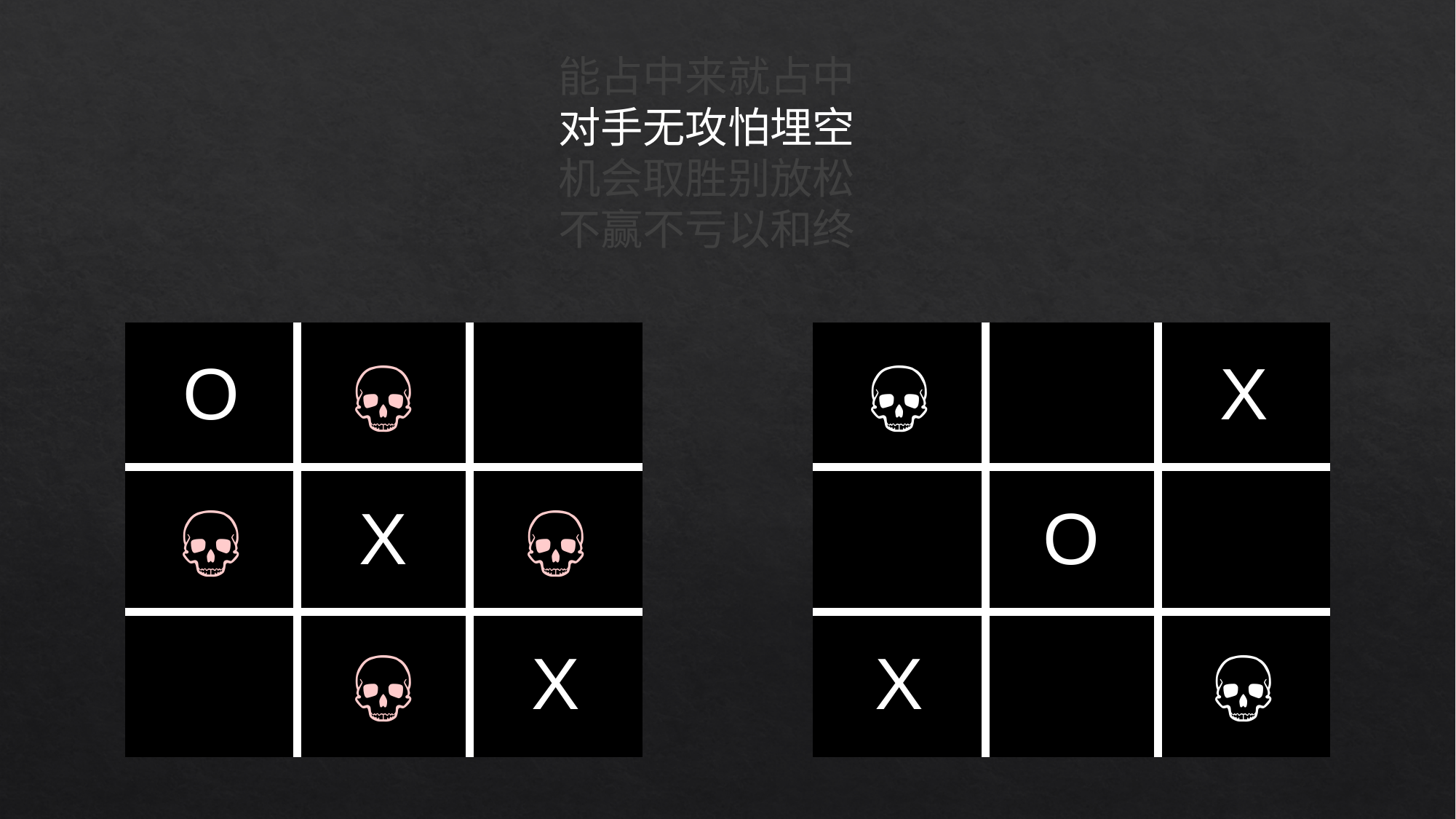

能占中来就占中对手无攻怕埋空机会取胜别放松不赢不亏以和终
| O | 💀 |  |
| --- | --- | --- |
| 💀 | X | 💀 |
|  | 💀 | X |
| 💀 |  | X |
| --- | --- | --- |
|  | O |  |
| X |  | 💀 |